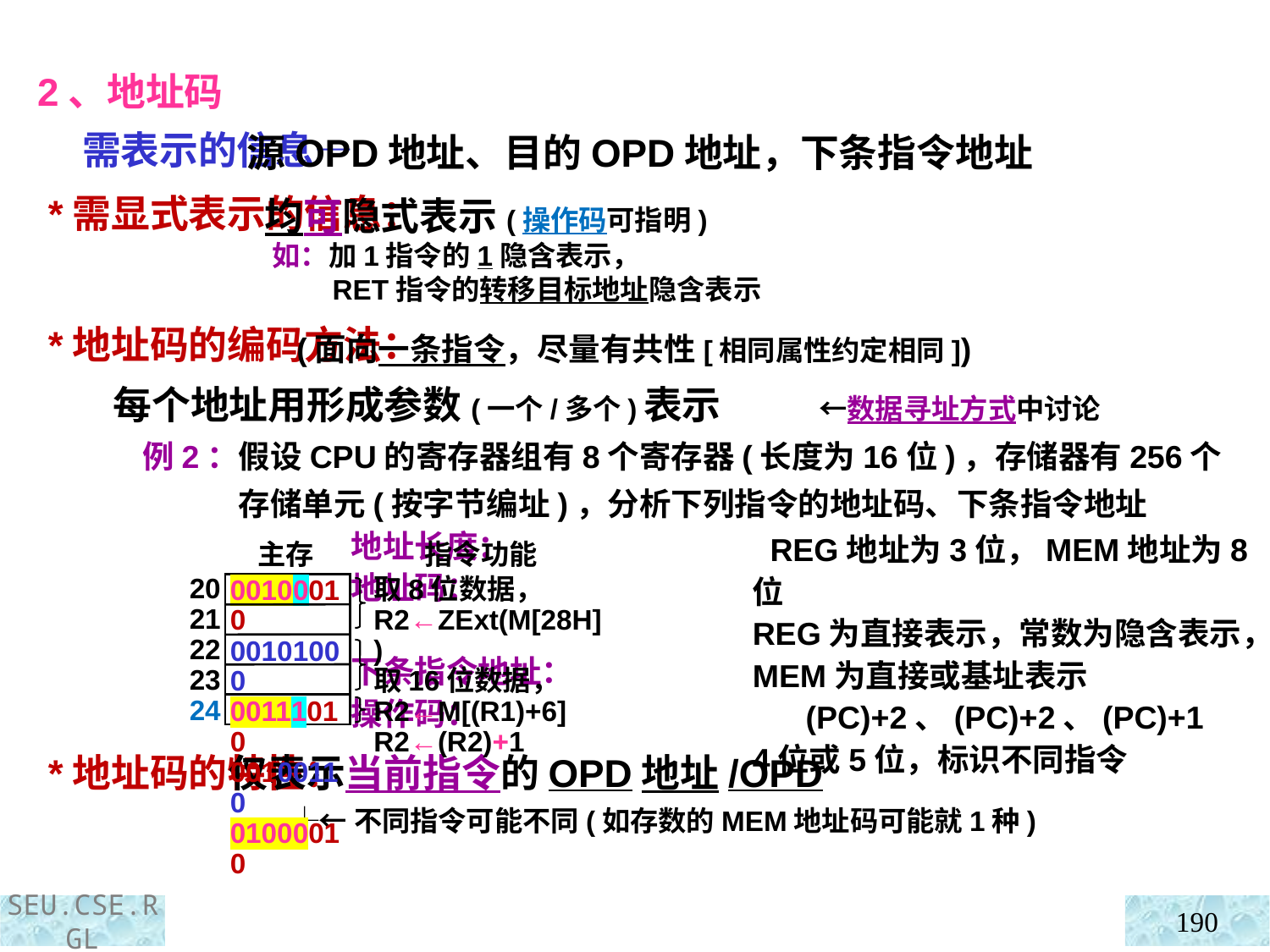

2、地址码
    需表示的信息—
 *需显式表示的信息：

 *地址码的编码方法：

 *地址码的特性：
              源OPD地址、目的OPD地址，下条指令地址
                均可隐式表示(操作码可指明)
                        如：加1指令的1隐含表示，
                            RET指令的转移目标地址隐含表示
                 (面向一条指令，尽量有共性[相同属性约定相同])
每个地址用形成参数(一个/多个)表示           ←数据寻址方式中讨论
   例2：假设CPU的寄存器组有8个寄存器(长度为16位)，存储器有256个存储单元(按字节编址)，分析下列指令的地址码、下条指令地址
                                地址长度：
                                地址码：

                                下条指令地址：
                                操作码：
            仅表示当前指令的OPD地址/OPD
                            └←不同指令可能不同(如存数的MEM地址码可能就1种)
  REG地址为3位，MEM地址为8位
REG为直接表示，常数为隐含表示，
MEM为直接或基址表示
      (PC)+2、(PC)+2、(PC)+1
4位或5位，标识不同指令
主存
指令功能
取8位数据，
R2←ZExt(M[28H])
取16位数据，
R2←M[(R1)+6]
R2←(R2)+1
20
21
22
23
24
00100010
00101000
00111010
00100110
01000010

190